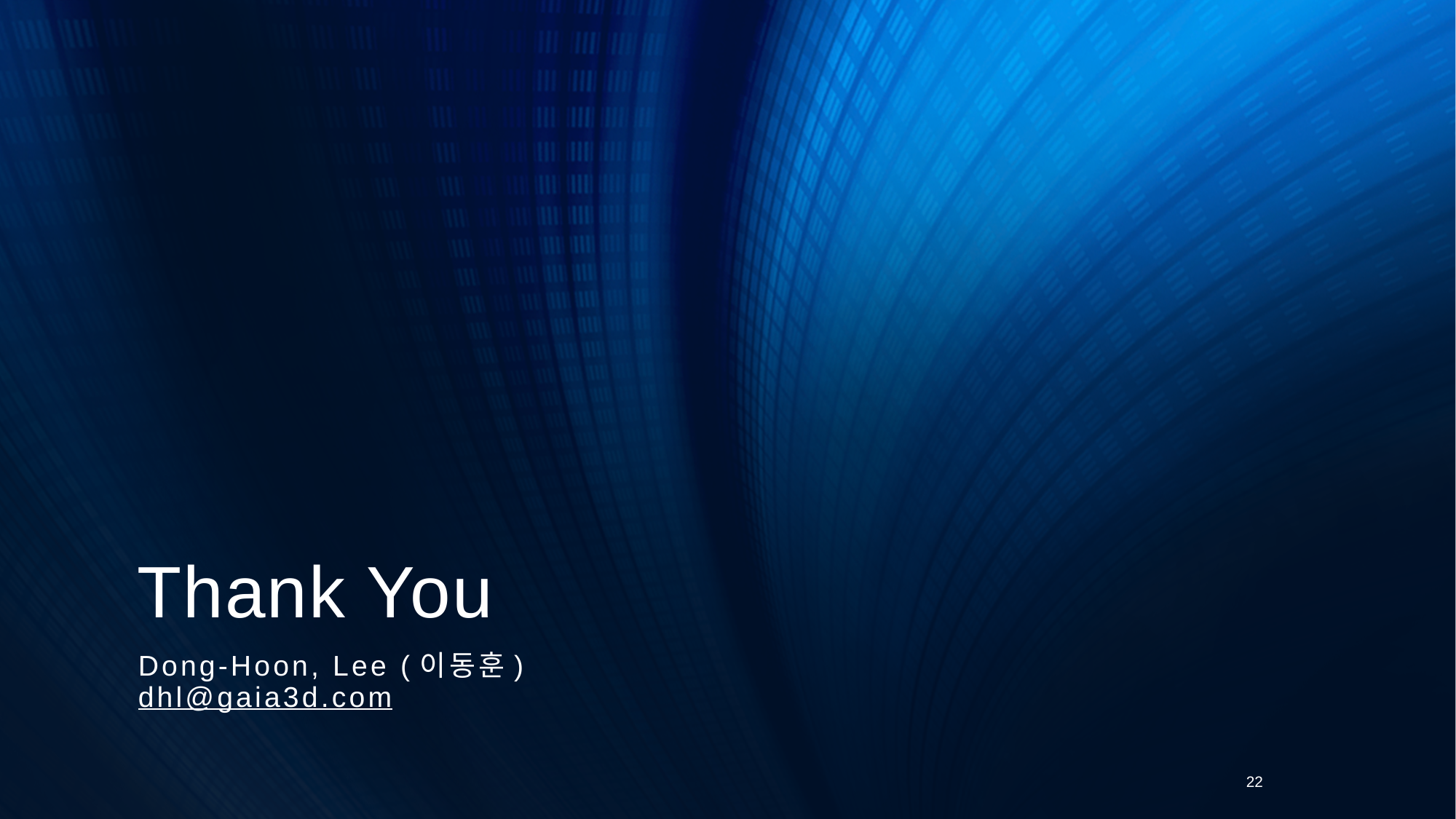

# Thank You
Dong-Hoon, Lee (이동훈)
dhl@gaia3d.com

22